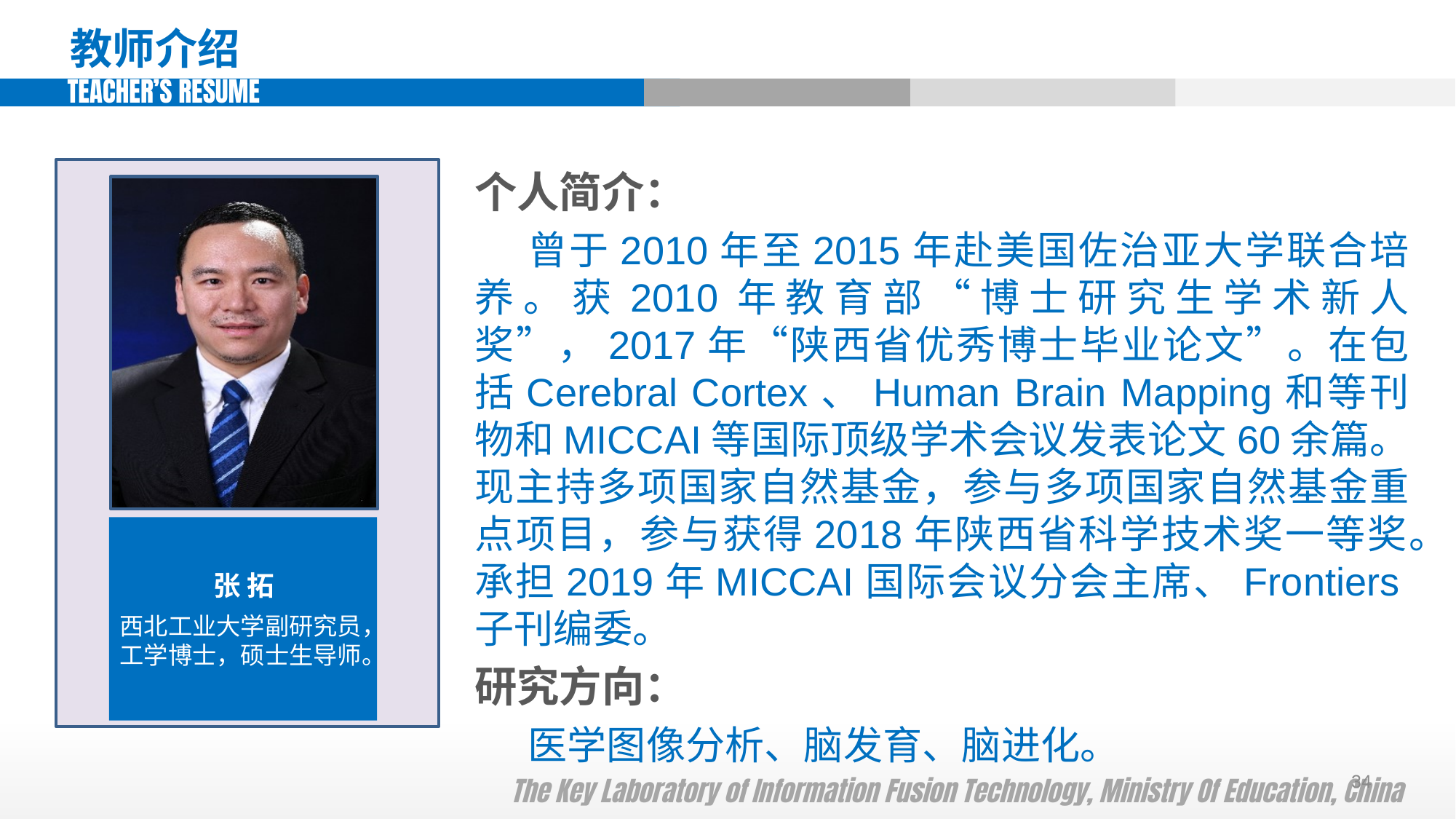

个人简介：
曾于2010年至2015年赴美国佐治亚大学联合培养。获2010年教育部“博士研究生学术新人奖”，2017年“陕西省优秀博士毕业论文”。在包括Cerebral Cortex、Human Brain Mapping和等刊物和MICCAI等国际顶级学术会议发表论文60余篇。现主持多项国家自然基金，参与多项国家自然基金重点项目，参与获得2018年陕西省科学技术奖一等奖。承担2019年MICCAI国际会议分会主席、Frontiers子刊编委。
研究方向：
医学图像分析、脑发育、脑进化。

张 拓
西北工业大学副研究员，工学博士，硕士生导师。
34